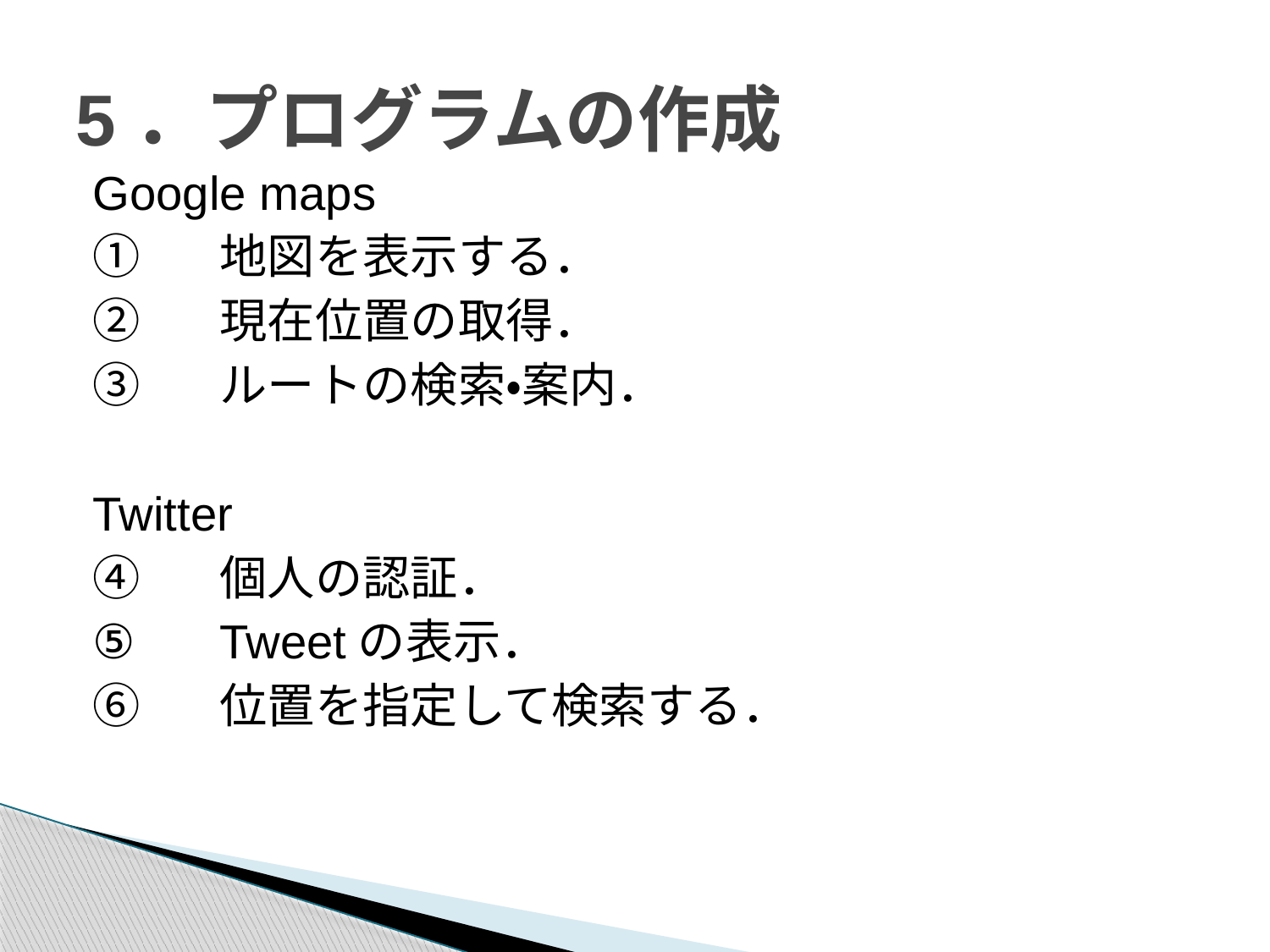

# 5．プログラムの作成
Google maps
①	地図を表示する．
②	現在位置の取得．
③	ルートの検索・案内．

Twitter
④	個人の認証．
⑤	Tweetの表示．
⑥	位置を指定して検索する．